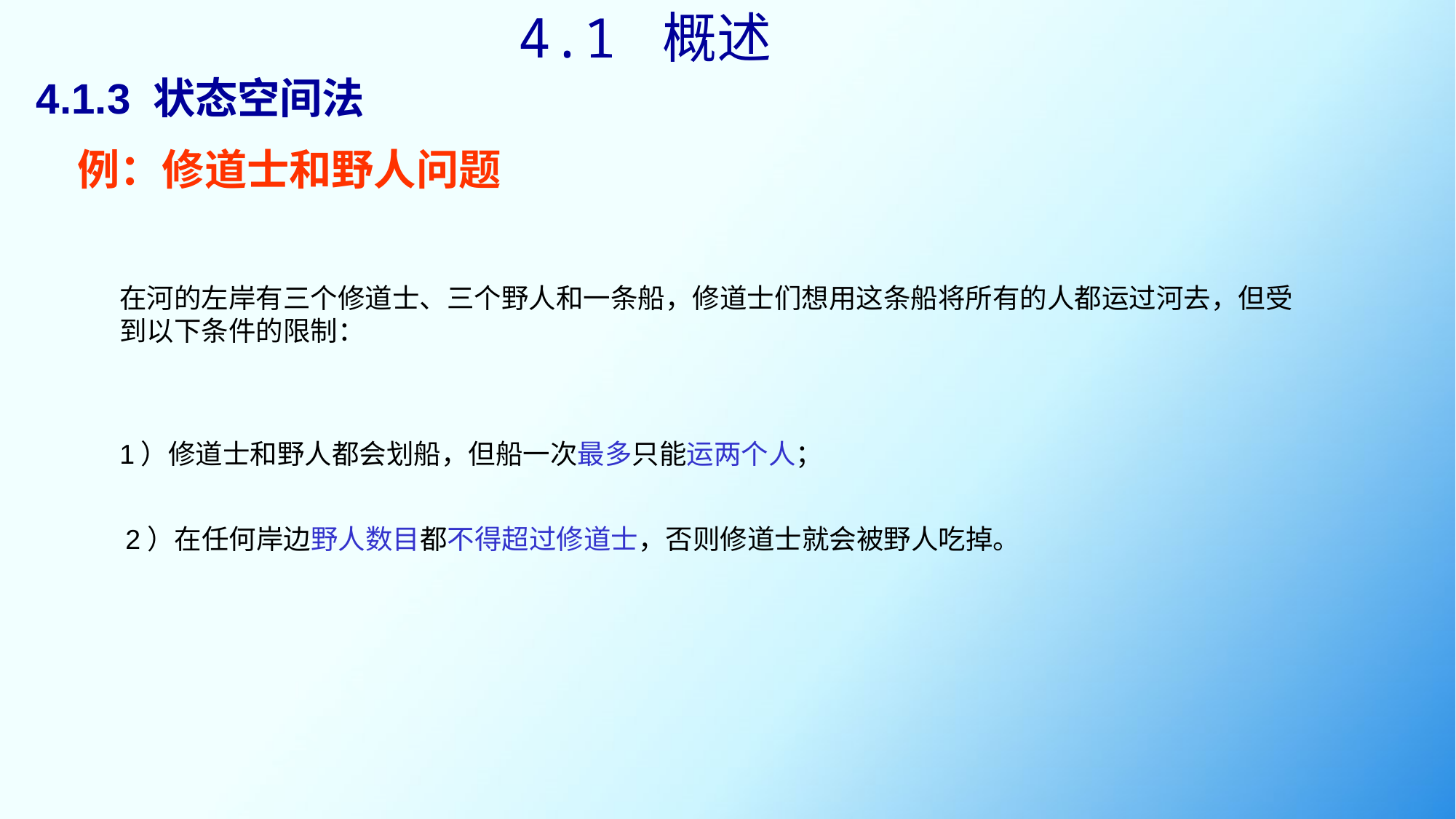

4.1 概述
# 4.1.3 状态空间法
例：修道士和野人问题
在河的左岸有三个修道士、三个野人和一条船，修道士们想用这条船将所有的人都运过河去，但受到以下条件的限制：
1）修道士和野人都会划船，但船一次最多只能运两个人；
2）在任何岸边野人数目都不得超过修道士，否则修道士就会被野人吃掉。